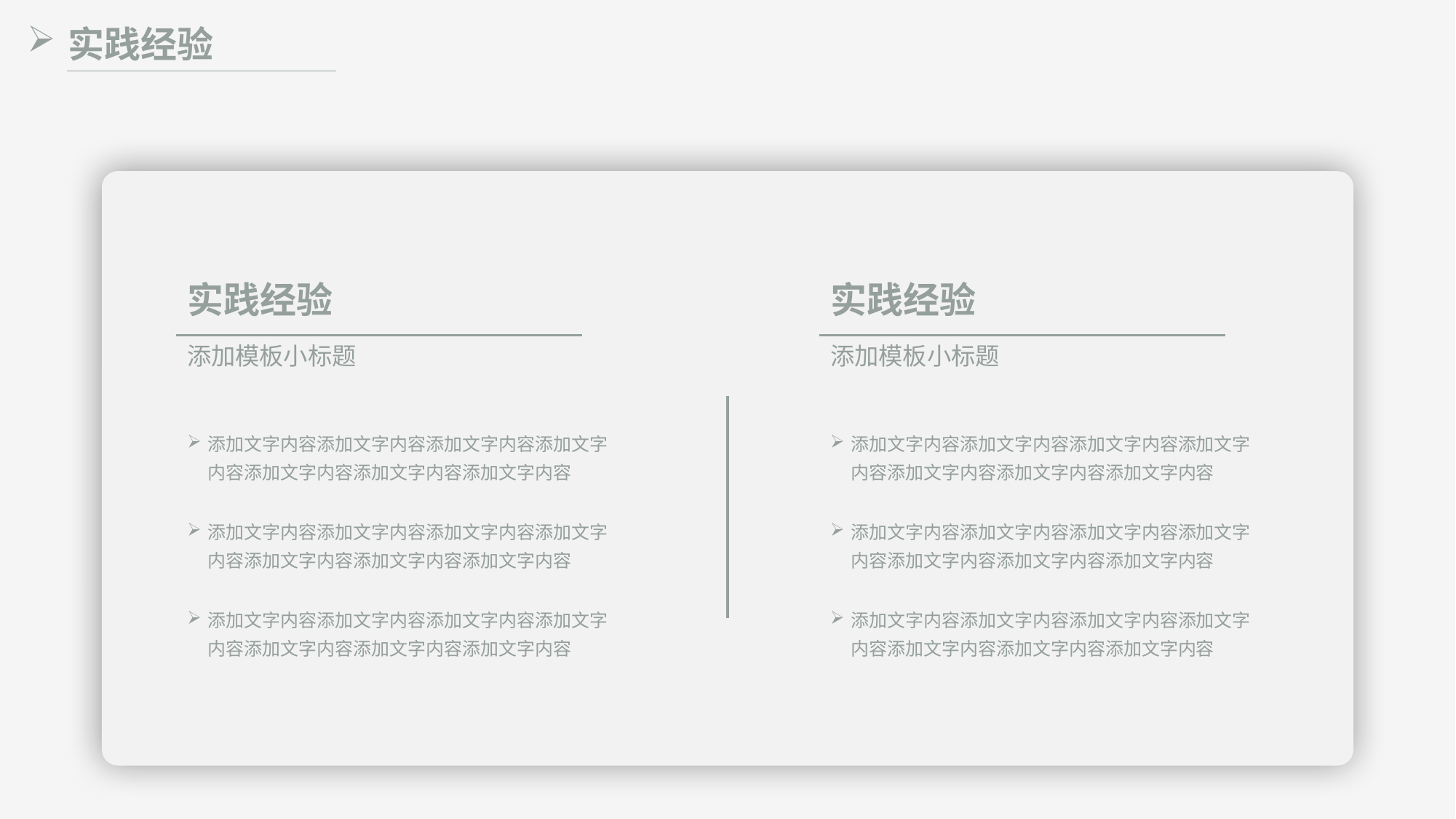

实践经验

实践经验
实践经验
添加模板小标题
添加模板小标题
添加文字内容添加文字内容添加文字内容添加文字内容添加文字内容添加文字内容添加文字内容
添加文字内容添加文字内容添加文字内容添加文字内容添加文字内容添加文字内容添加文字内容
添加文字内容添加文字内容添加文字内容添加文字内容添加文字内容添加文字内容添加文字内容
添加文字内容添加文字内容添加文字内容添加文字内容添加文字内容添加文字内容添加文字内容
添加文字内容添加文字内容添加文字内容添加文字内容添加文字内容添加文字内容添加文字内容
添加文字内容添加文字内容添加文字内容添加文字内容添加文字内容添加文字内容添加文字内容